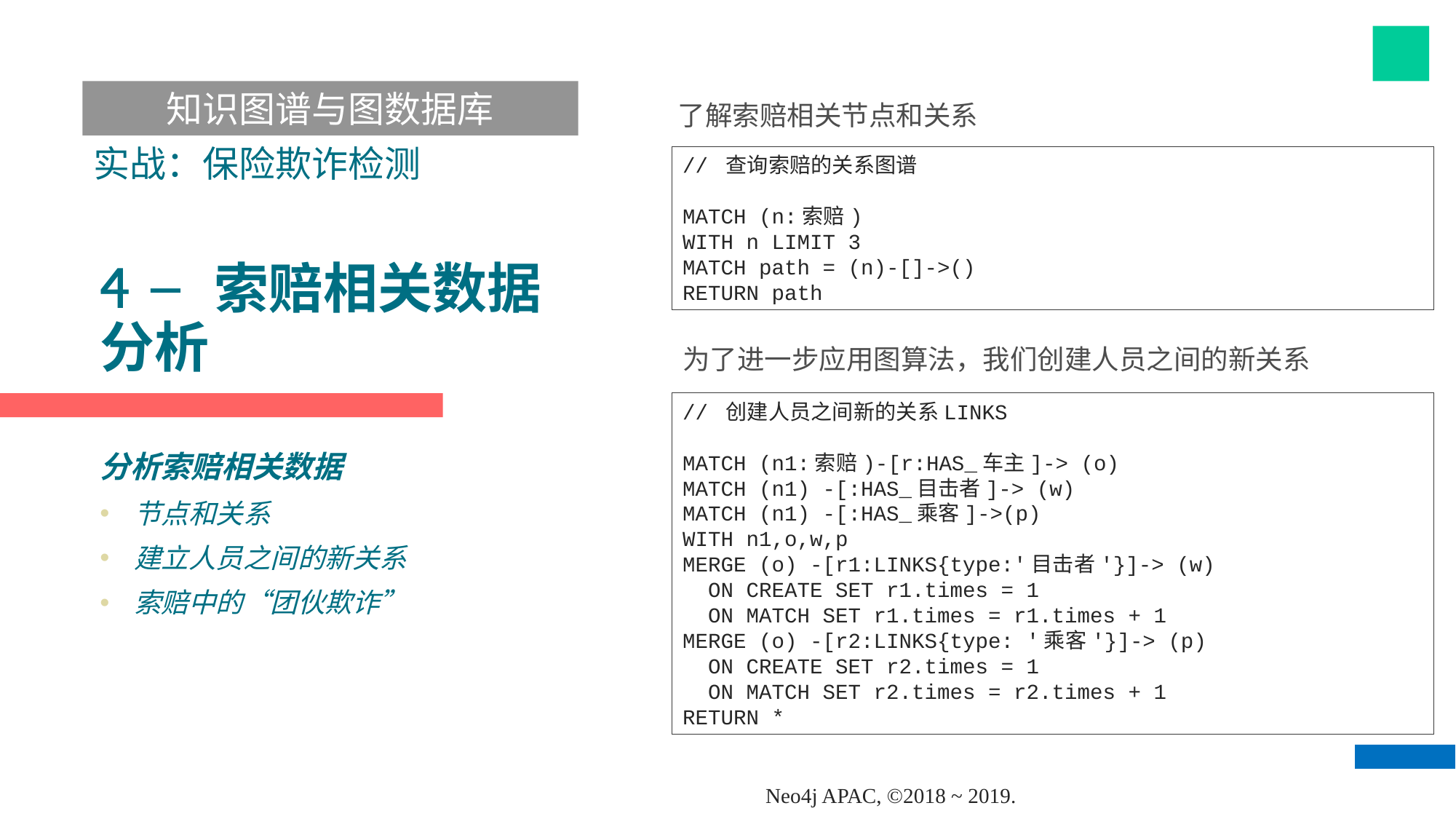

知识图谱与图数据库
了解索赔相关节点和关系

实战：保险欺诈检测
// 查询索赔的关系图谱

MATCH (n:索赔)
WITH n LIMIT 3
MATCH path = (n)-[]->()
RETURN path
# 4 – 索赔相关数据分析
为了进一步应用图算法，我们创建人员之间的新关系
// 创建人员之间新的关系LINKS

MATCH (n1:索赔)-[r:HAS_车主]-> (o)
MATCH (n1) -[:HAS_目击者]-> (w)
MATCH (n1) -[:HAS_乘客]->(p)
WITH n1,o,w,p
MERGE (o) -[r1:LINKS{type:'目击者'}]-> (w)
  ON CREATE SET r1.times = 1
  ON MATCH SET r1.times = r1.times + 1
MERGE (o) -[r2:LINKS{type: '乘客'}]-> (p)
  ON CREATE SET r2.times = 1
  ON MATCH SET r2.times = r2.times + 1
RETURN *
分析索赔相关数据
节点和关系
建立人员之间的新关系
索赔中的“团伙欺诈”